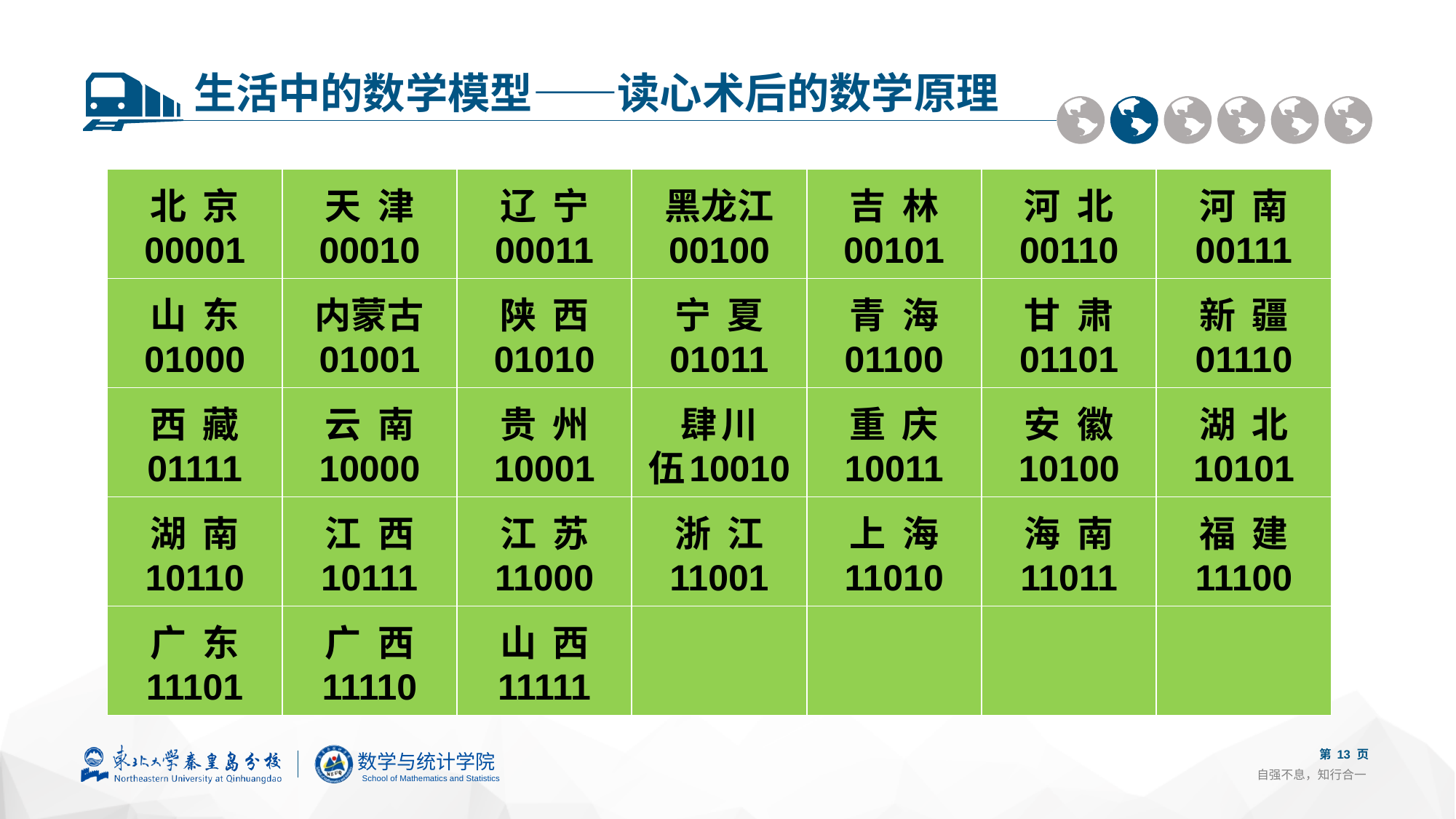

生活中的数学模型——读心术后的数学原理
| 北 京 00001 | 天 津 00010 | 辽 宁 00011 | 黑龙江 00100 | 吉 林 00101 | 河 北 00110 | 河 南 00111 |
| --- | --- | --- | --- | --- | --- | --- |
| 山 东 01000 | 内蒙古 01001 | 陕 西 01010 | 宁 夏 01011 | 青 海 01100 | 甘 肃 01101 | 新 疆 01110 |
| 西 藏 01111 | 云 南 10000 | 贵 州 10001 | 川 10010 | 重 庆 10011 | 安 徽 10100 | 湖 北 10101 |
| 湖 南 10110 | 江 西 10111 | 江 苏 11000 | 浙 江 11001 | 上 海 11010 | 海 南 11011 | 福 建 11100 |
| 广 东 11101 | 广 西 11110 | 山 西 11111 |  |  |  |  |
第 13 页
自强不息，知行合一